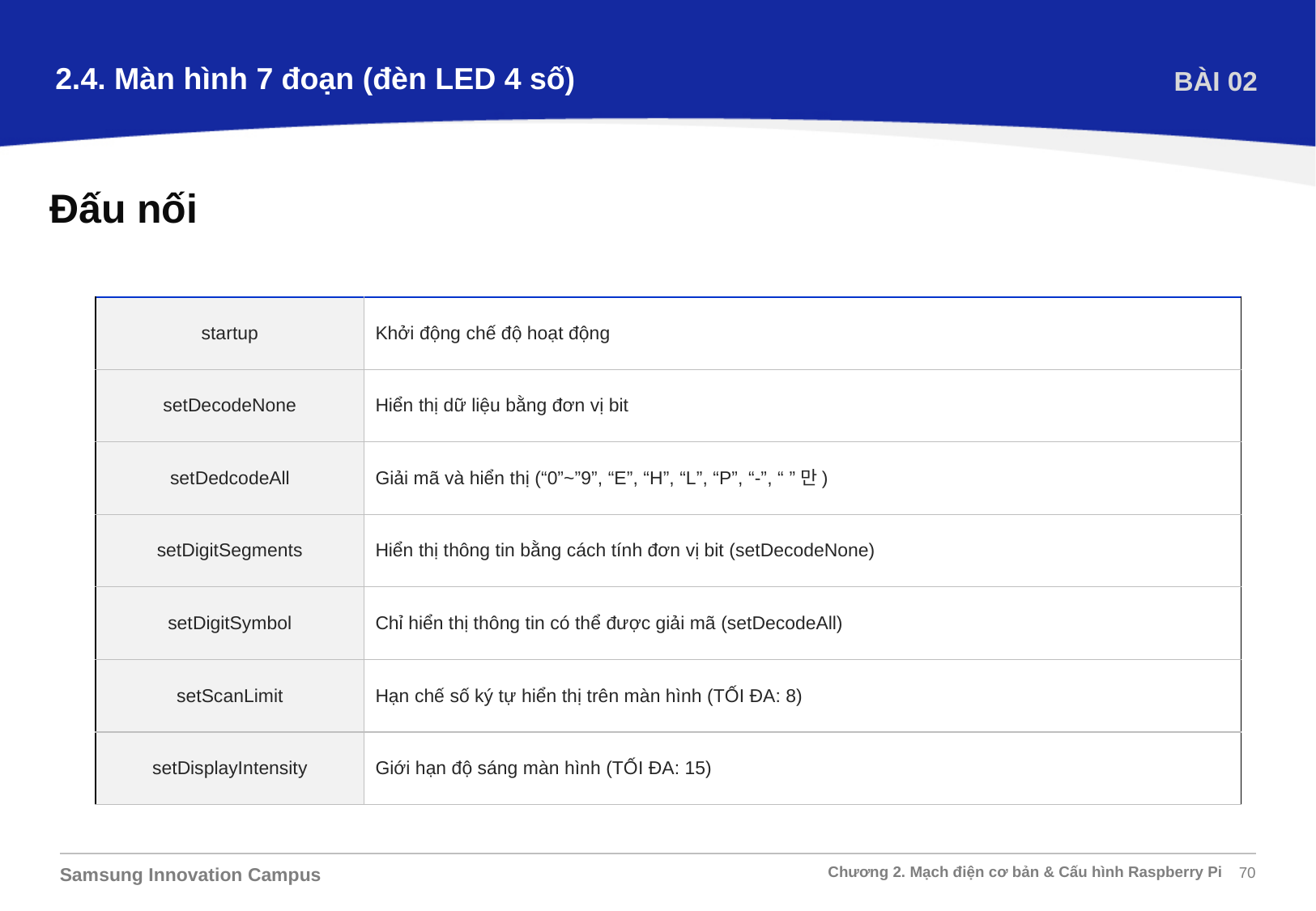

2.4. Màn hình 7 đoạn (đèn LED 4 số)
BÀI 02
Đấu nối
| startup | Khởi động chế độ hoạt động |
| --- | --- |
| setDecodeNone | Hiển thị dữ liệu bằng đơn vị bit |
| setDedcodeAll | Giải mã và hiển thị (“0”~”9”, “E”, “H”, “L”, “P”, “-”, “ ”만) |
| setDigitSegments | Hiển thị thông tin bằng cách tính đơn vị bit (setDecodeNone) |
| setDigitSymbol | Chỉ hiển thị thông tin có thể được giải mã (setDecodeAll) |
| setScanLimit | Hạn chế số ký tự hiển thị trên màn hình (TỐI ĐA: 8) |
| setDisplayIntensity | Giới hạn độ sáng màn hình (TỐI ĐA: 15) |